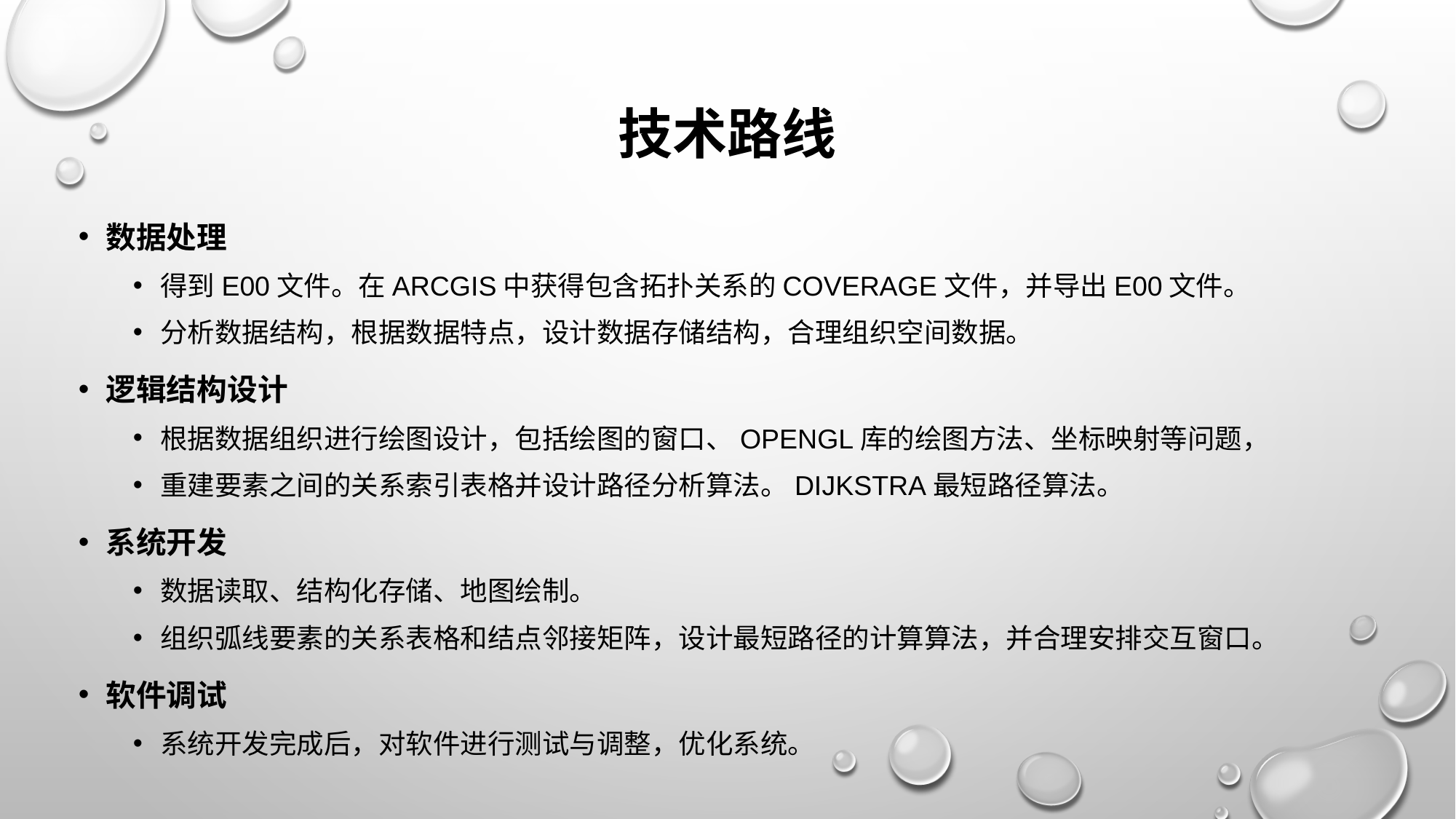

# 技术路线
数据处理
得到E00文件。在ArcGis中获得包含拓扑关系的coverage文件，并导出E00文件。
分析数据结构，根据数据特点，设计数据存储结构，合理组织空间数据。
逻辑结构设计
根据数据组织进行绘图设计，包括绘图的窗口、OpenGL库的绘图方法、坐标映射等问题，
重建要素之间的关系索引表格并设计路径分析算法。Dijkstra最短路径算法。
系统开发
数据读取、结构化存储、地图绘制。
组织弧线要素的关系表格和结点邻接矩阵，设计最短路径的计算算法，并合理安排交互窗口。
软件调试
系统开发完成后，对软件进行测试与调整，优化系统。